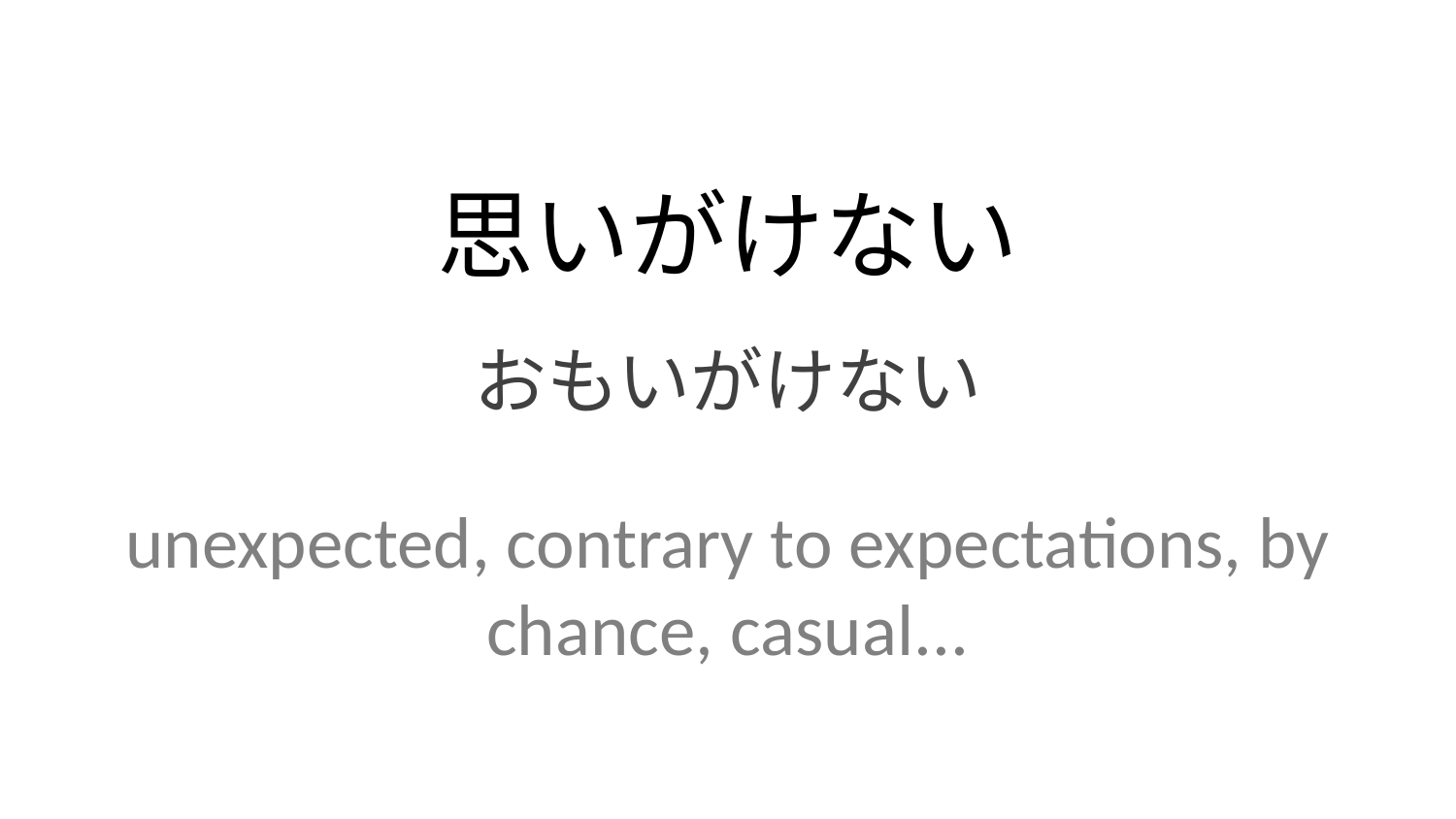

思いがけない

おもいがけない
unexpected, contrary to expectations, by chance, casual...